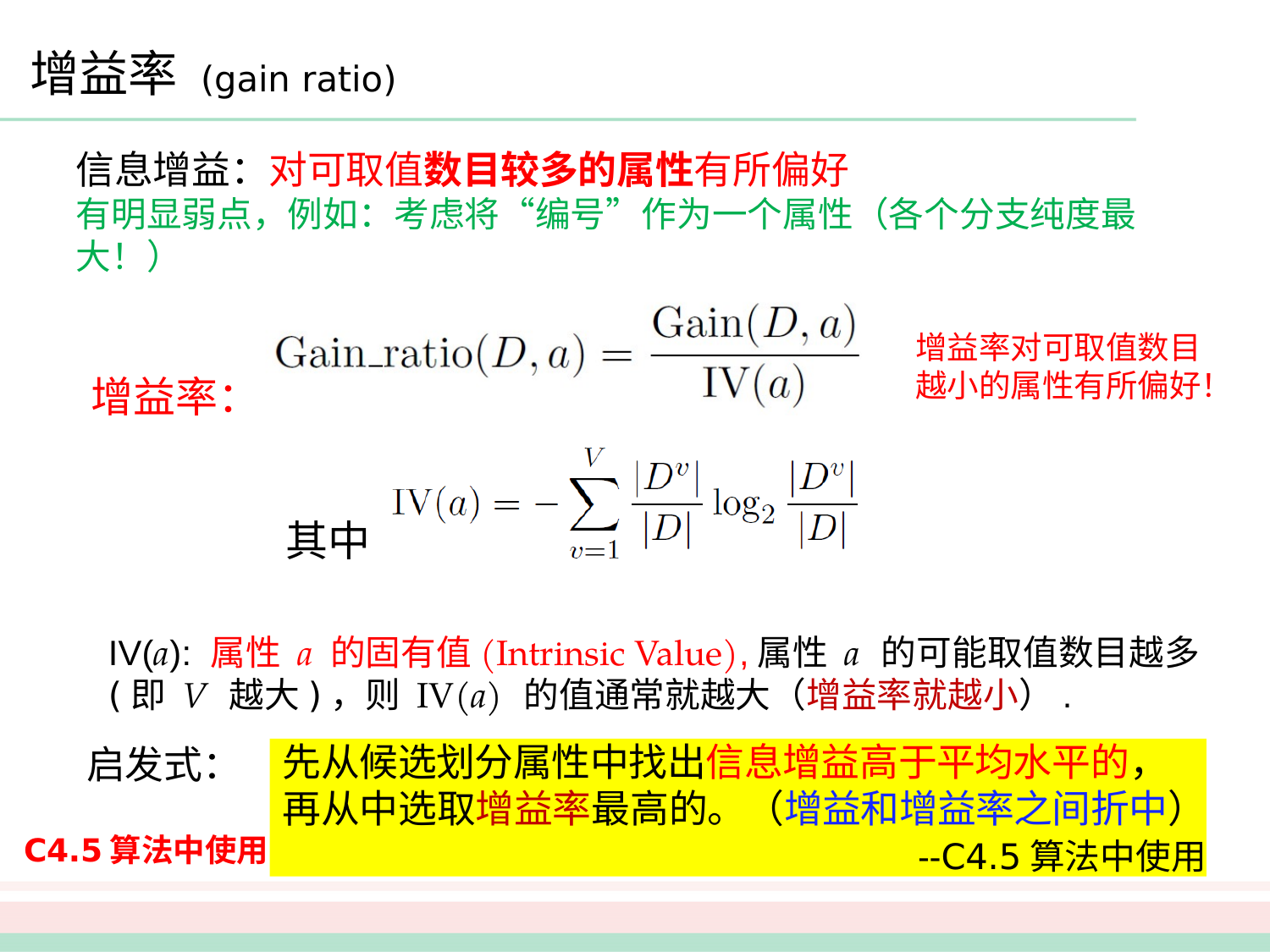

# 增益率 (gain ratio)
信息增益：对可取值数目较多的属性有所偏好
有明显弱点，例如：考虑将“编号”作为一个属性（各个分支纯度最大！）

增益率：

其中

IV(a): 属性 a 的固有值(Intrinsic Value),属性 a 的可能取值数目越多 (即 V 越大)，则 IV(a) 的值通常就越大（增益率就越小）.

增益率对可取值数目越小的属性有所偏好！

先从候选划分属性中找出信息增益高于平均水平的，
再从中选取增益率最高的。（增益和增益率之间折中）
--C4.5算法中使用
启发式：
C4.5算法中使用